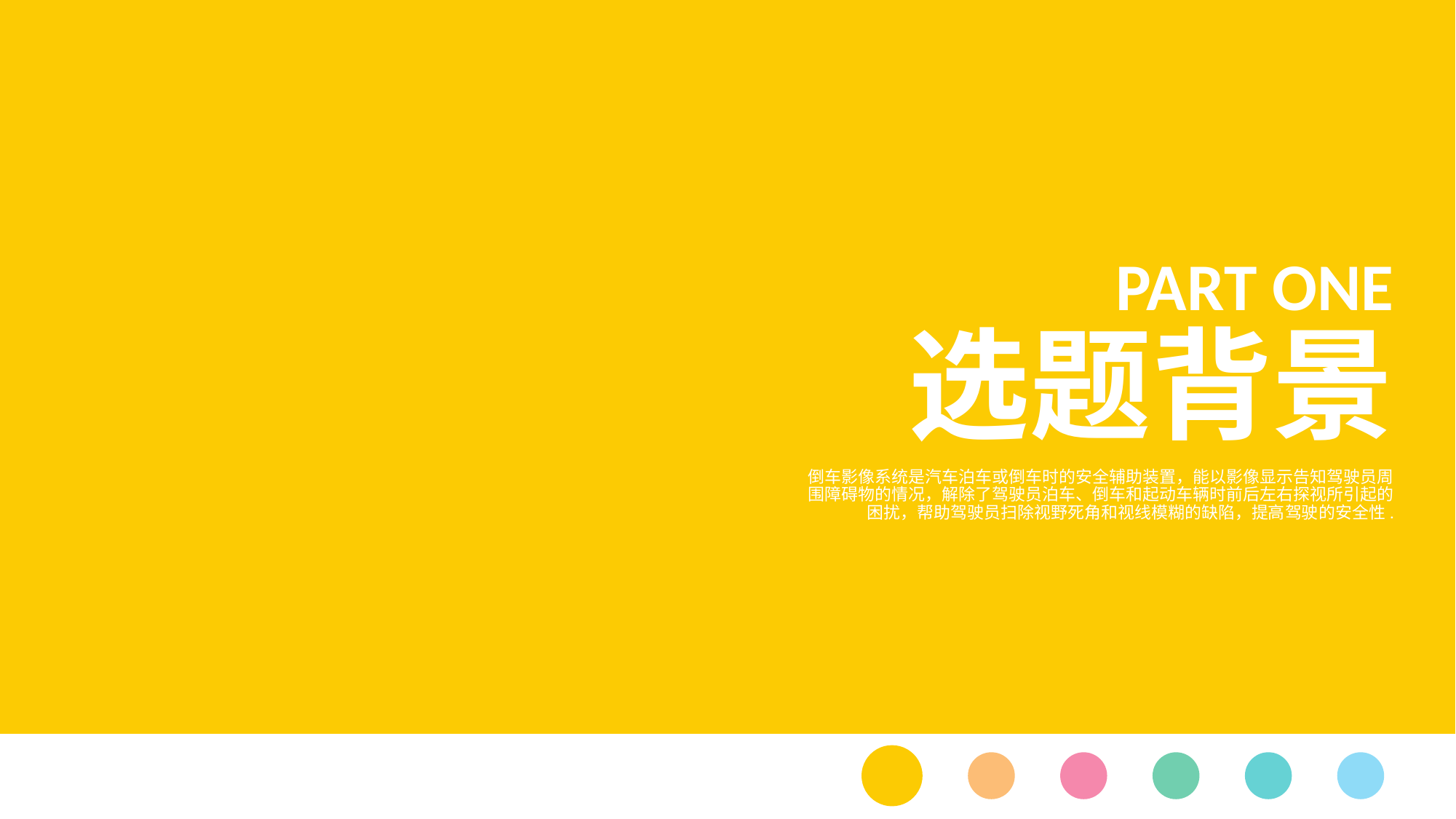

PART ONE
选题背景
倒车影像系统是汽车泊车或倒车时的安全辅助装置，能以影像显示告知驾驶员周围障碍物的情况，解除了驾驶员泊车、倒车和起动车辆时前后左右探视所引起的困扰，帮助驾驶员扫除视野死角和视线模糊的缺陷，提高驾驶的安全性.